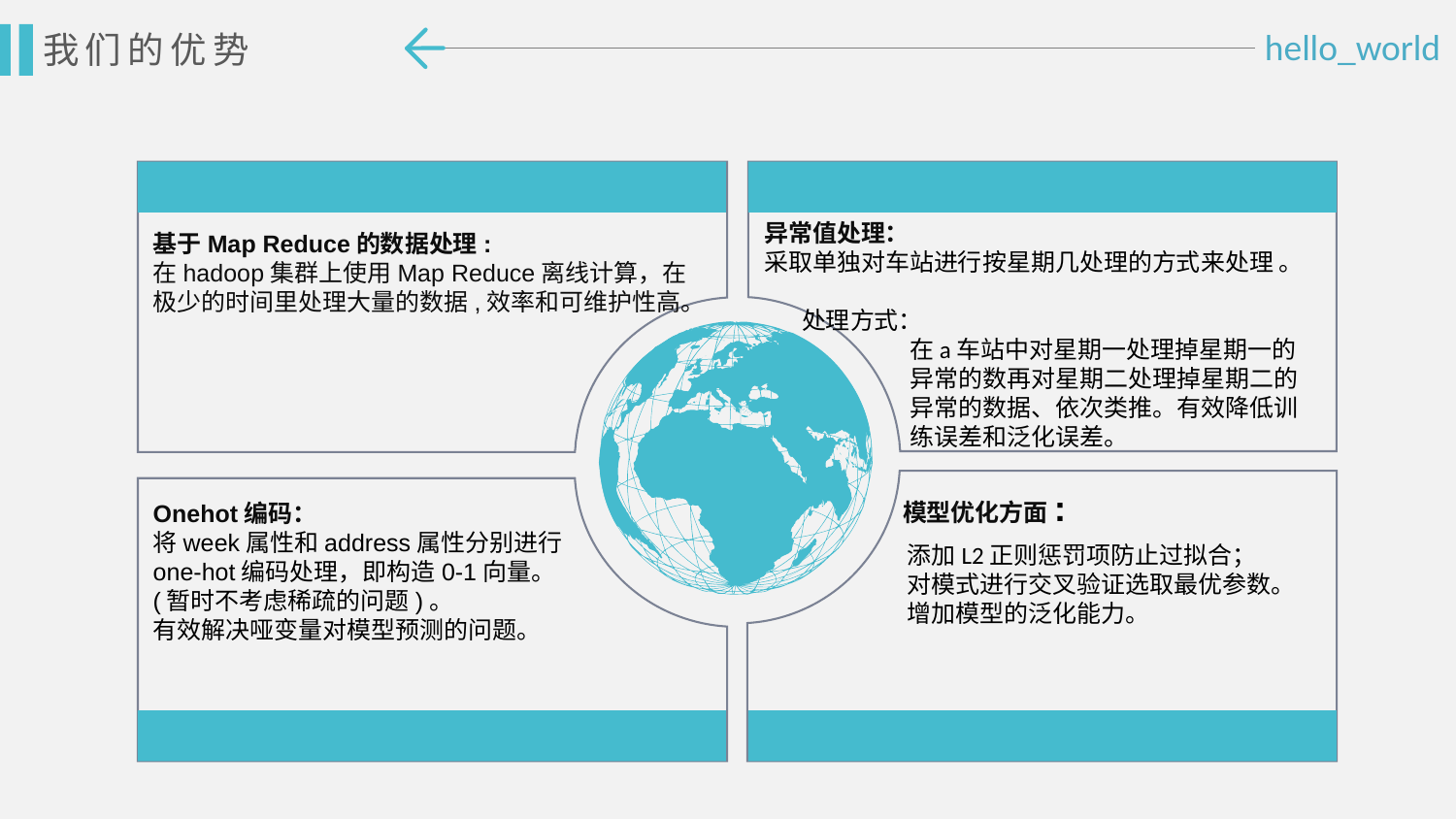

我们的优势

基于Map Reduce的数据处理:
在hadoop集群上使用Map Reduce离线计算，在
极少的时间里处理大量的数据,效率和可维护性高。

异常值处理：
采取单独对车站进行按星期几处理的方式来处理 。
      处理方式：
在a车站中对星期一处理掉星期一的异常的数再对星期二处理掉星期二的异常的数据、依次类推。有效降低训练误差和泛化误差。

Onehot编码：
将week属性和address属性分别进行
one-hot编码处理，即构造0-1向量。
(暂时不考虑稀疏的问题)。
有效解决哑变量对模型预测的问题。

模型优化方面:
添加L2正则惩罚项防止过拟合；对模式进行交叉验证选取最优参数。
增加模型的泛化能力。